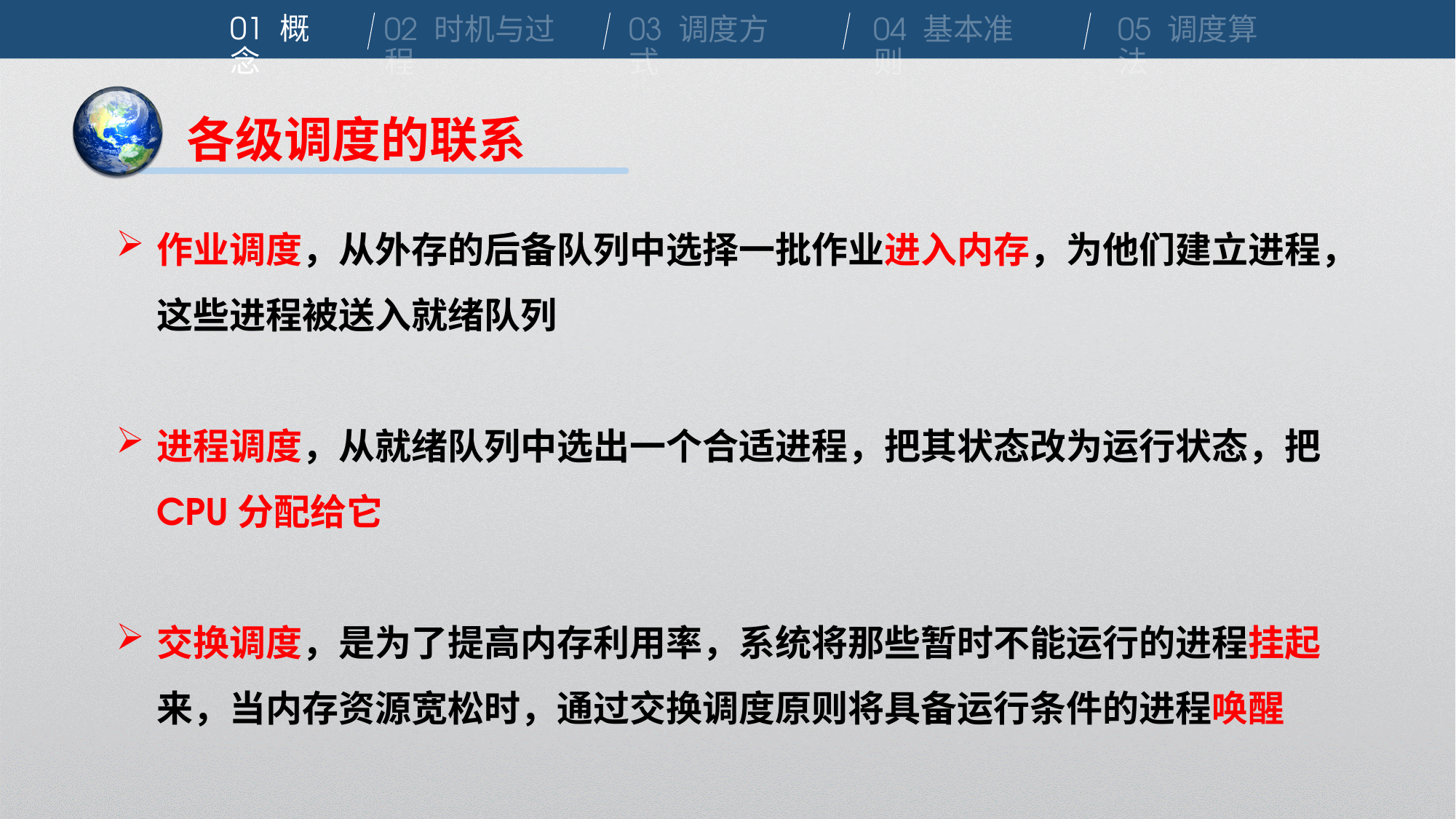

01 概念
02 时机与过程
03 调度方式
04 基本准则
05 调度算法
各级调度的联系
作业调度，从外存的后备队列中选择一批作业进入内存，为他们建立进程，这些进程被送入就绪队列

进程调度，从就绪队列中选出一个合适进程，把其状态改为运行状态，把CPU分配给它

交换调度，是为了提高内存利用率，系统将那些暂时不能运行的进程挂起来，当内存资源宽松时，通过交换调度原则将具备运行条件的进程唤醒